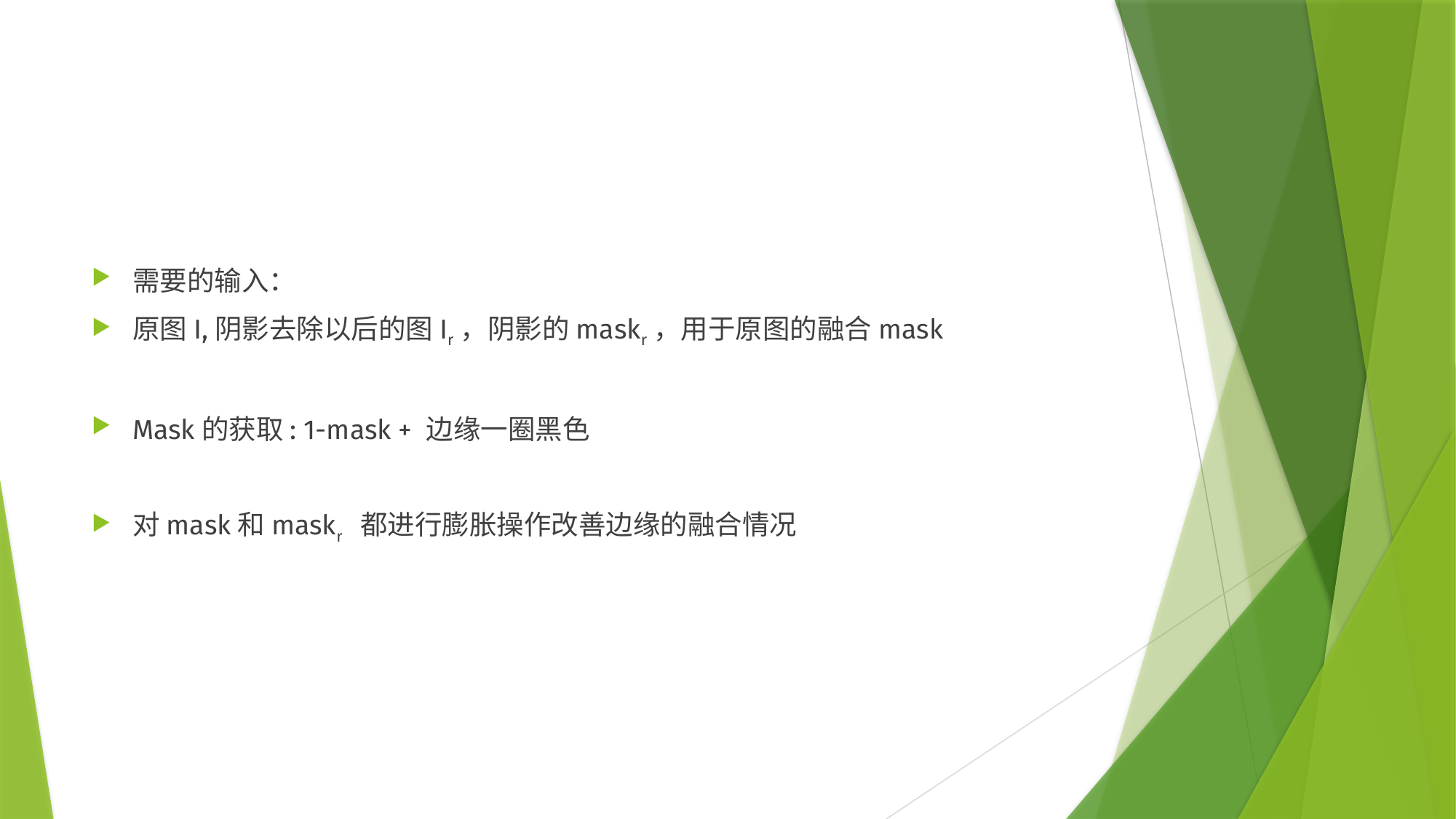

#
需要的输入：
原图I,阴影去除以后的图Ir，阴影的maskr，用于原图的融合mask

Mask的获取: 1-mask + 边缘一圈黑色

对mask和maskr  都进行膨胀操作改善边缘的融合情况